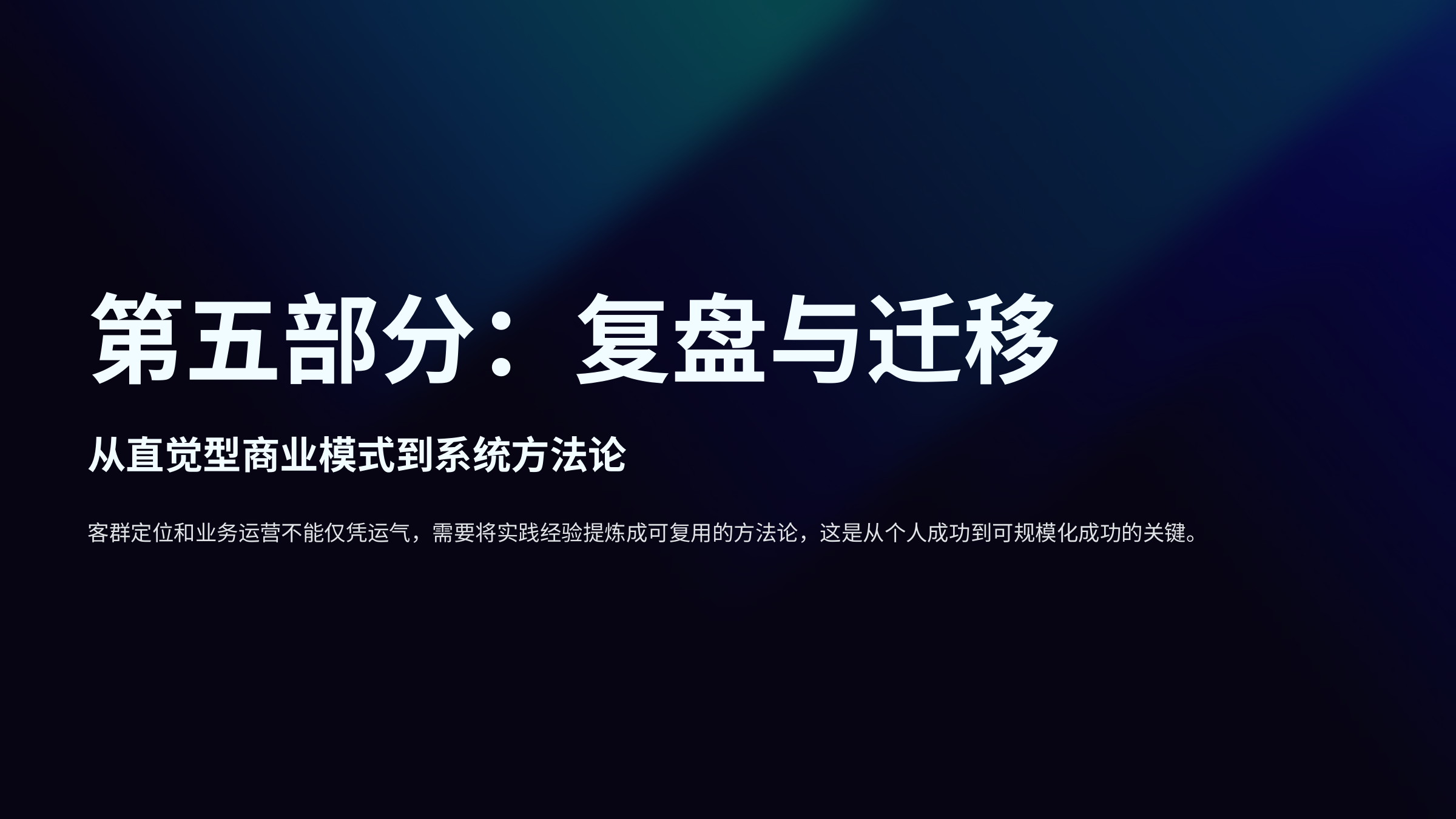

第五部分：复盘与迁移
从直觉型商业模式到系统方法论
客群定位和业务运营不能仅凭运气，需要将实践经验提炼成可复用的方法论，这是从个人成功到可规模化成功的关键。